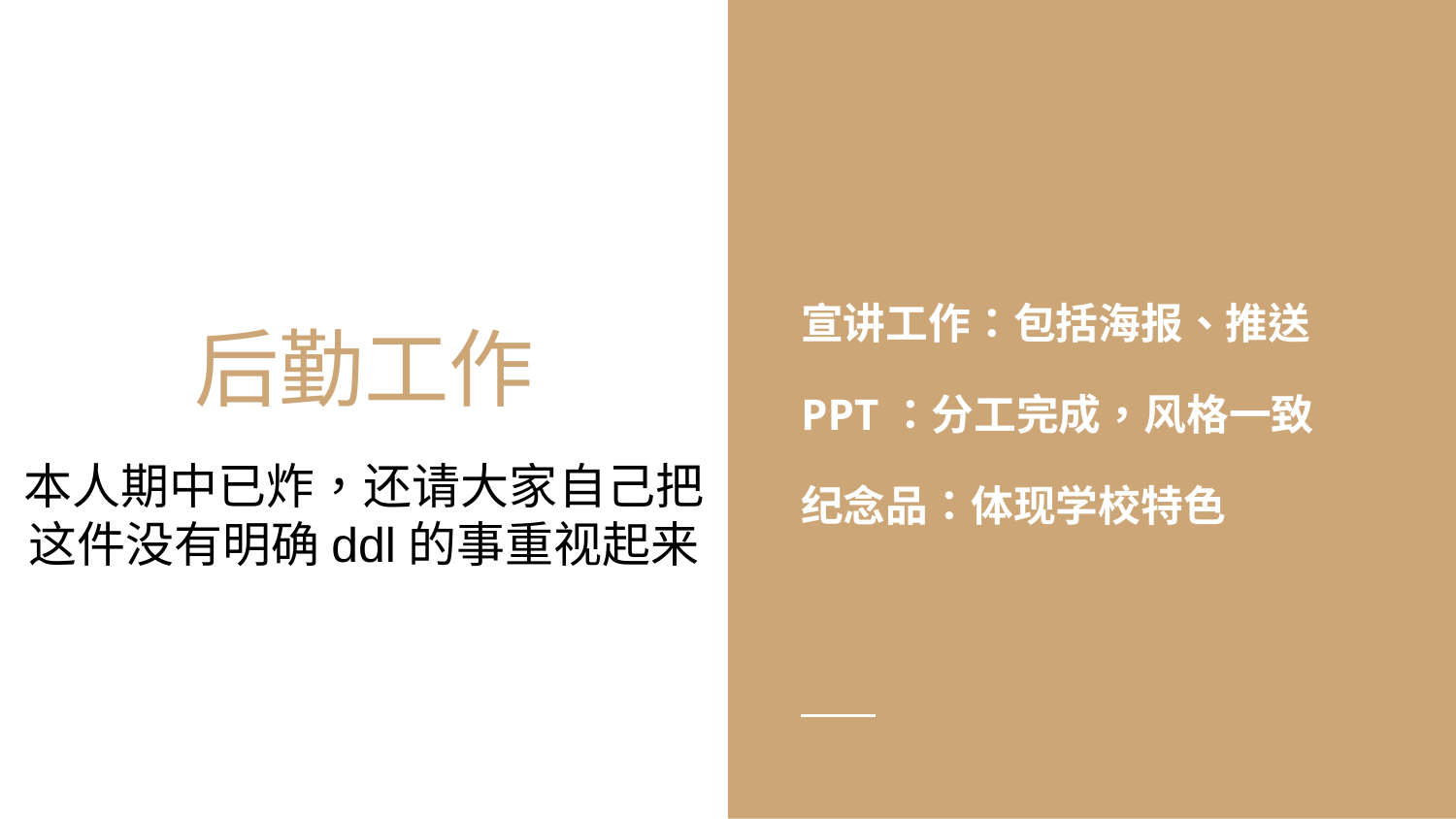

宣讲工作：包括海报、推送
PPT：分工完成，风格一致
纪念品：体现学校特色
# 后勤工作
本人期中已炸，还请大家自己把这件没有明确ddl的事重视起来